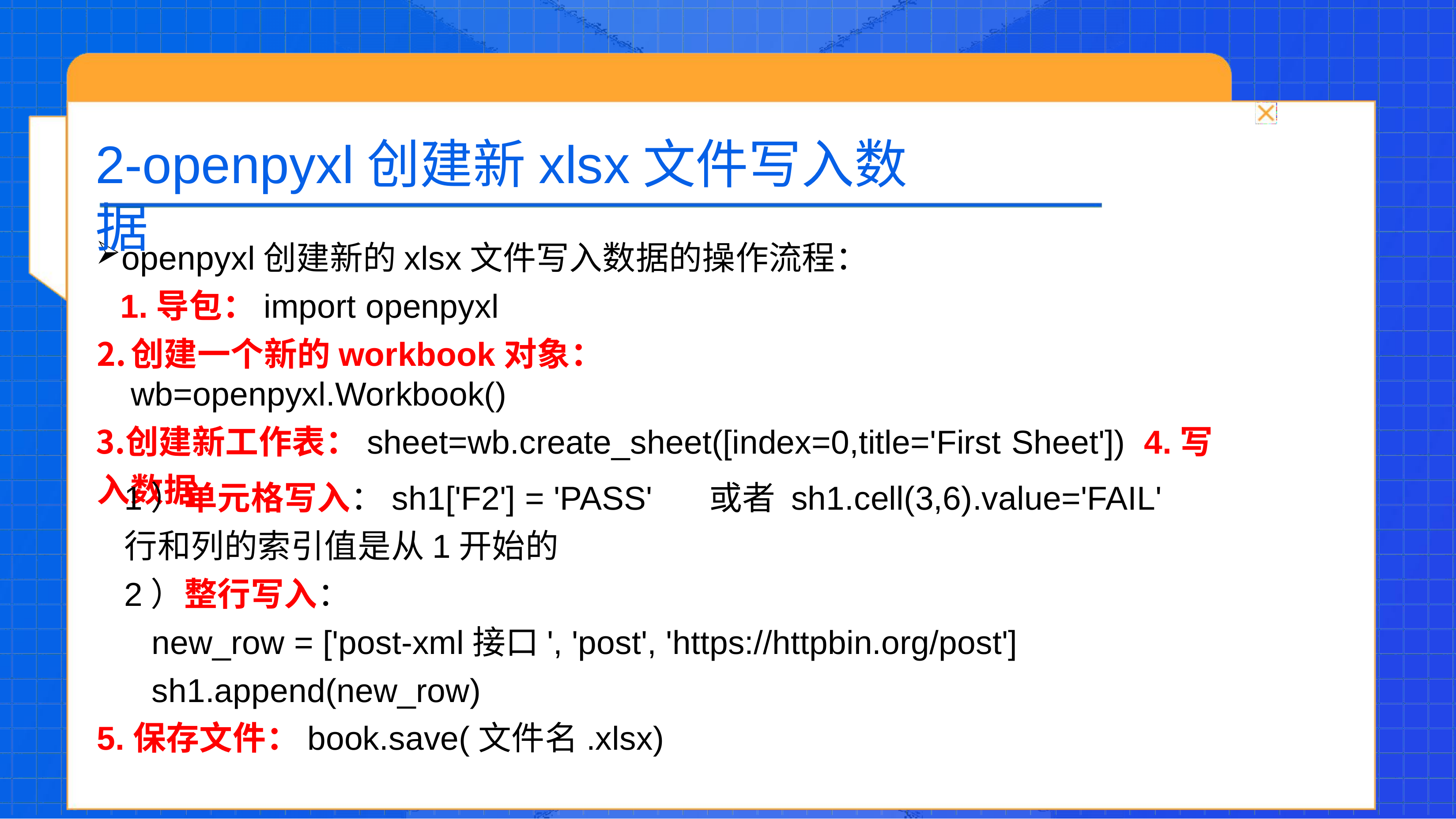

# 2-openpyxl创建新xlsx文件写入数据

openpyxl创建新的xlsx文件写入数据的操作流程：  1.导包：import openpyxl
创建一个新的workbook对象：wb=openpyxl.Workbook()
创建新工作表：sheet=wb.create_sheet([index=0,title='First Sheet'])  4.写入数据

1）单元格写入：sh1['F2'] = 'PASS'  行和列的索引值是从1开始的
2）整行写入：
或者 sh1.cell(3,6).value='FAIL'
new_row = ['post-xml接口', 'post', 'https://httpbin.org/post']  sh1.append(new_row)
5.保存文件：book.save(文件名.xlsx)